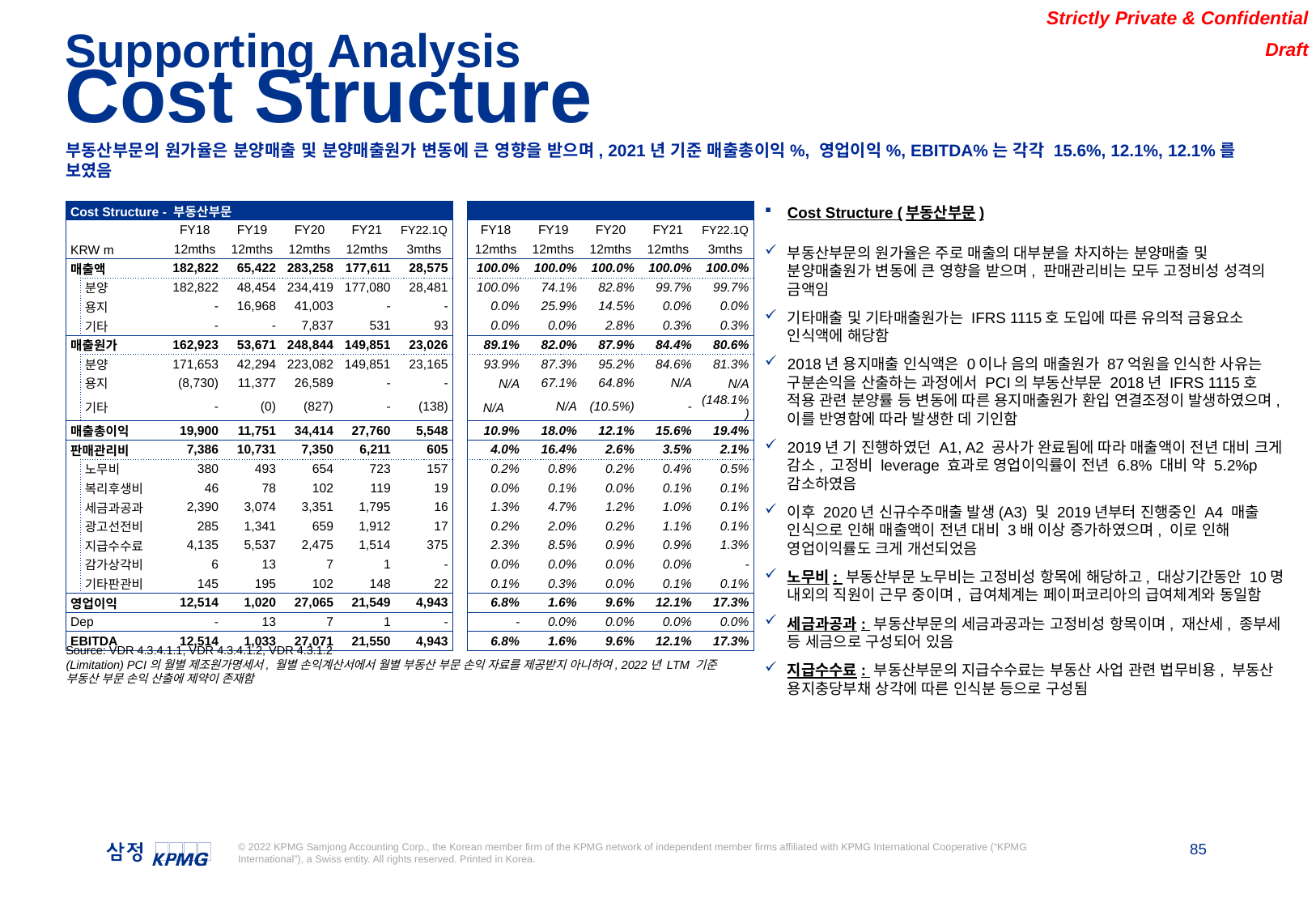

Supporting Analysis
Cost Structure
부동산부문의 원가율은 분양매출 및 분양매출원가 변동에 큰 영향을 받으며, 2021년 기준 매출총이익%, 영업이익%, EBITDA%는 각각 15.6%, 12.1%, 12.1%를 보였음
| Cost Structure - 부동산부문 |  |  |  |  |  |  |  |  |  |  |  |  |
| --- | --- | --- | --- | --- | --- | --- | --- | --- | --- | --- | --- | --- |
|  |  | FY18 | FY19 | FY20 | FY21 | FY22.1Q |  | FY18 | FY19 | FY20 | FY21 | FY22.1Q |
| KRW m |  | 12mths | 12mths | 12mths | 12mths | 3mths |  | 12mths | 12mths | 12mths | 12mths | 3mths |
| 매출액 |  | 182,822 | 65,422 | 283,258 | 177,611 | 28,575 |  | 100.0% | 100.0% | 100.0% | 100.0% | 100.0% |
|  | 분양 | 182,822 | 48,454 | 234,419 | 177,080 | 28,481 |  | 100.0% | 74.1% | 82.8% | 99.7% | 99.7% |
|  | 용지 | - | 16,968 | 41,003 | - | - |  | 0.0% | 25.9% | 14.5% | 0.0% | 0.0% |
|  | 기타 | - | - | 7,837 | 531 | 93 |  | 0.0% | 0.0% | 2.8% | 0.3% | 0.3% |
| 매출원가 |  | 162,923 | 53,671 | 248,844 | 149,851 | 23,026 |  | 89.1% | 82.0% | 87.9% | 84.4% | 80.6% |
|  | 분양 | 171,653 | 42,294 | 223,082 | 149,851 | 23,165 |  | 93.9% | 87.3% | 95.2% | 84.6% | 81.3% |
|  | 용지 | (8,730) | 11,377 | 26,589 | - | - |  | N/A | 67.1% | 64.8% | N/A | N/A |
|  | 기타 | - | (0) | (827) | - | (138) |  | N/A | N/A | (10.5%) | - | (148.1%) |
| 매출총이익 |  | 19,900 | 11,751 | 34,414 | 27,760 | 5,548 |  | 10.9% | 18.0% | 12.1% | 15.6% | 19.4% |
| 판매관리비 |  | 7,386 | 10,731 | 7,350 | 6,211 | 605 |  | 4.0% | 16.4% | 2.6% | 3.5% | 2.1% |
|  | 노무비 | 380 | 493 | 654 | 723 | 157 |  | 0.2% | 0.8% | 0.2% | 0.4% | 0.5% |
|  | 복리후생비 | 46 | 78 | 102 | 119 | 19 |  | 0.0% | 0.1% | 0.0% | 0.1% | 0.1% |
|  | 세금과공과 | 2,390 | 3,074 | 3,351 | 1,795 | 16 |  | 1.3% | 4.7% | 1.2% | 1.0% | 0.1% |
|  | 광고선전비 | 285 | 1,341 | 659 | 1,912 | 17 |  | 0.2% | 2.0% | 0.2% | 1.1% | 0.1% |
|  | 지급수수료 | 4,135 | 5,537 | 2,475 | 1,514 | 375 |  | 2.3% | 8.5% | 0.9% | 0.9% | 1.3% |
|  | 감가상각비 | 6 | 13 | 7 | 1 | - |  | 0.0% | 0.0% | 0.0% | 0.0% | - |
|  | 기타판관비 | 145 | 195 | 102 | 148 | 22 |  | 0.1% | 0.3% | 0.0% | 0.1% | 0.1% |
| 영업이익 |  | 12,514 | 1,020 | 27,065 | 21,549 | 4,943 |  | 6.8% | 1.6% | 9.6% | 12.1% | 17.3% |
| Dep |  | - | 13 | 7 | 1 | - |  | - | 0.0% | 0.0% | 0.0% | 0.0% |
| EBITDA |  | 12,514 | 1,033 | 27,071 | 21,550 | 4,943 |  | 6.8% | 1.6% | 9.6% | 12.1% | 17.3% |
Cost Structure (부동산부문)

부동산부문의 원가율은 주로 매출의 대부분을 차지하는 분양매출 및 분양매출원가 변동에 큰 영향을 받으며, 판매관리비는 모두 고정비성 성격의 금액임
기타매출 및 기타매출원가는 IFRS 1115호 도입에 따른 유의적 금융요소 인식액에 해당함
2018년 용지매출 인식액은 0이나 음의 매출원가 87억원을 인식한 사유는 구분손익을 산출하는 과정에서 PCI의 부동산부문 2018년 IFRS 1115호 적용 관련 분양률 등 변동에 따른 용지매출원가 환입 연결조정이 발생하였으며, 이를 반영함에 따라 발생한 데 기인함
2019년 기 진행하였던 A1, A2 공사가 완료됨에 따라 매출액이 전년 대비 크게 감소, 고정비 leverage 효과로 영업이익률이 전년 6.8% 대비 약 5.2%p 감소하였음
이후 2020년 신규수주매출 발생(A3) 및 2019년부터 진행중인 A4 매출 인식으로 인해 매출액이 전년 대비 3배 이상 증가하였으며, 이로 인해 영업이익률도 크게 개선되었음
노무비: 부동산부문 노무비는 고정비성 항목에 해당하고, 대상기간동안 10명 내외의 직원이 근무 중이며, 급여체계는 페이퍼코리아의 급여체계와 동일함
세금과공과: 부동산부문의 세금과공과는 고정비성 항목이며, 재산세, 종부세 등 세금으로 구성되어 있음
지급수수료: 부동산부문의 지급수수료는 부동산 사업 관련 법무비용, 부동산 용지충당부채 상각에 따른 인식분 등으로 구성됨

Source: VDR 4.3.4.1.1, VDR 4.3.4.1.2, VDR 4.3.1.2
(Limitation) PCI의 월별 제조원가명세서, 월별 손익계산서에서 월별 부동산 부문 손익 자료를 제공받지 아니하여, 2022년 LTM 기준 부동산 부문 손익 산출에 제약이 존재함